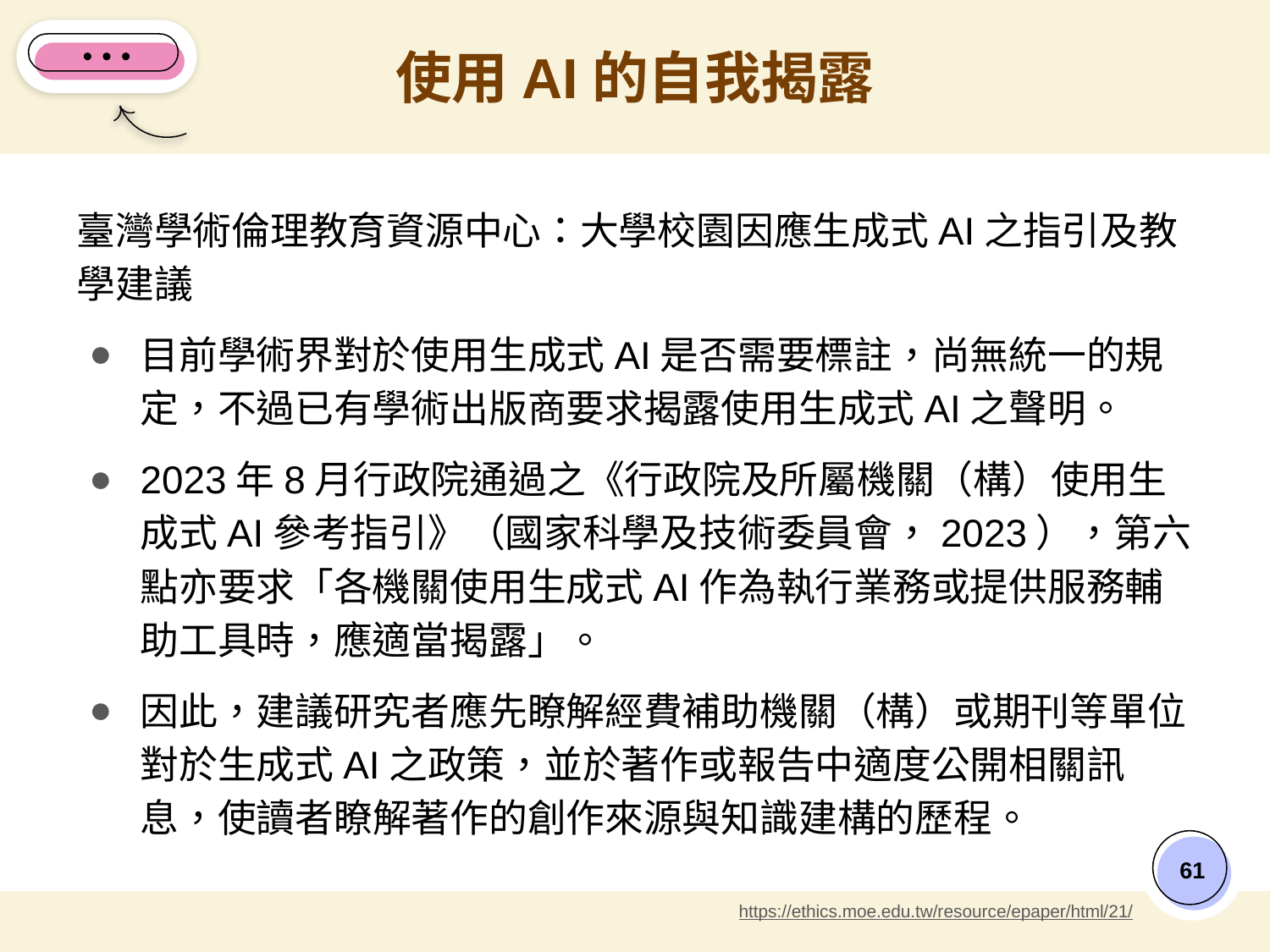

# 使用AI的自我揭露
臺灣學術倫理教育資源中心：大學校園因應生成式AI之指引及教學建議
目前學術界對於使用生成式AI是否需要標註，尚無統一的規定，不過已有學術出版商要求揭露使用生成式AI之聲明。
2023年8月行政院通過之《行政院及所屬機關（構）使用生成式AI參考指引》（國家科學及技術委員會，2023），第六點亦要求「各機關使用生成式AI作為執行業務或提供服務輔助工具時，應適當揭露」。
因此，建議研究者應先瞭解經費補助機關（構）或期刊等單位對於生成式AI之政策，並於著作或報告中適度公開相關訊息，使讀者瞭解著作的創作來源與知識建構的歷程。
61

https://ethics.moe.edu.tw/resource/epaper/html/21/